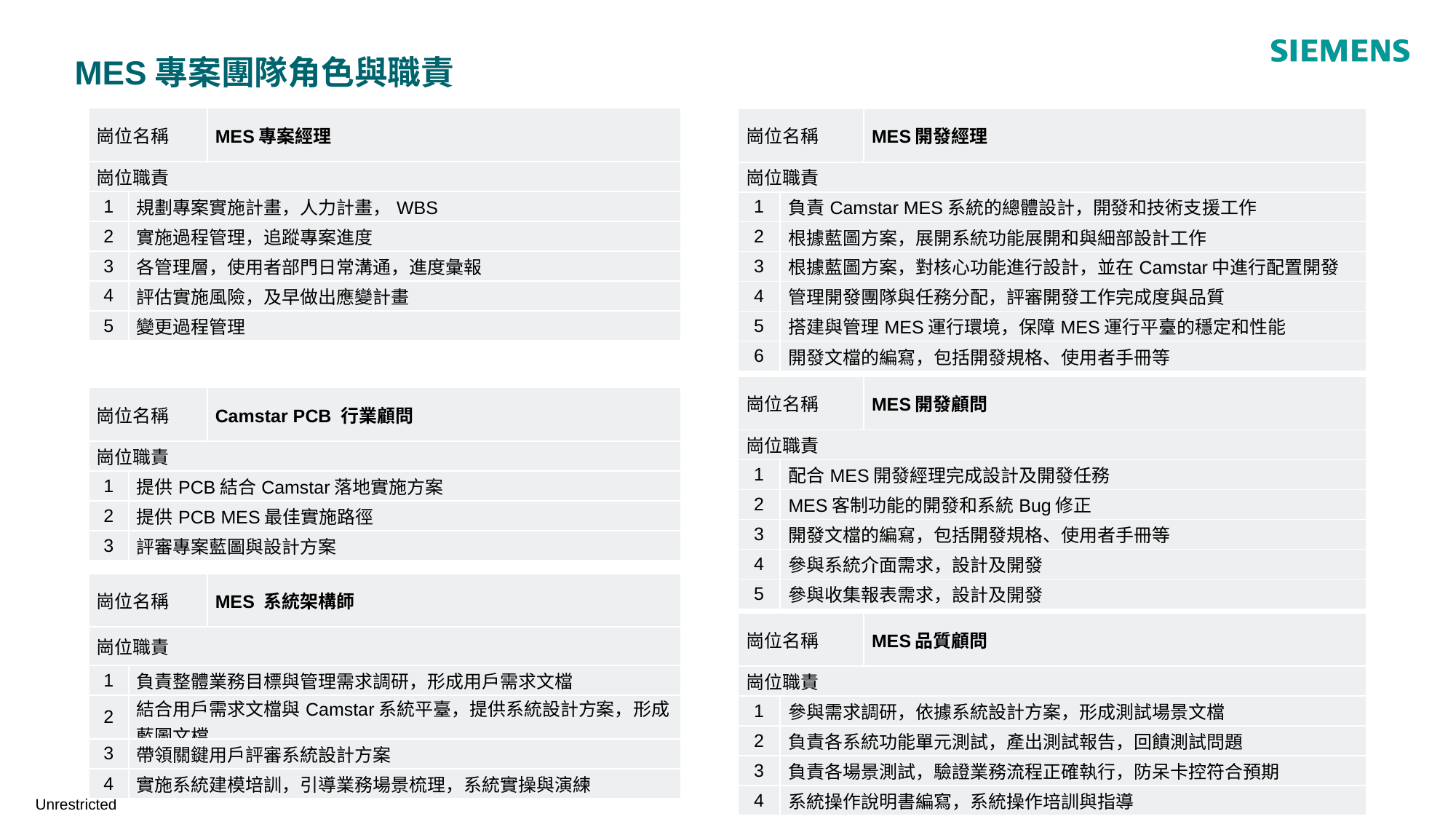

# MES專案團隊角色與職責
| 崗位名稱 |  | MES專案經理 |
| --- | --- | --- |
| 崗位職責 |  |  |
| 1 | 規劃專案實施計畫，人力計畫，WBS |  |
| 2 | 實施過程管理，追蹤專案進度 |  |
| 3 | 各管理層，使用者部門日常溝通，進度彙報 |  |
| 4 | 評估實施風險，及早做出應變計畫 |  |
| 5 | 變更過程管理 |  |
| 崗位名稱 |  | MES開發經理 |
| --- | --- | --- |
| 崗位職責 |  |  |
| 1 | 負責Camstar MES系統的總體設計，開發和技術支援工作 |  |
| 2 | 根據藍圖方案，展開系統功能展開和與細部設計工作 |  |
| 3 | 根據藍圖方案，對核心功能進行設計，並在Camstar中進行配置開發 |  |
| 4 | 管理開發團隊與任務分配，評審開發工作完成度與品質 |  |
| 5 | 搭建與管理MES運行環境，保障MES運行平臺的穩定和性能 |  |
| 6 | 開發文檔的編寫，包括開發規格、使用者手冊等 |  |
| 崗位名稱 |  | MES開發顧問 |
| --- | --- | --- |
| 崗位職責 |  |  |
| 1 | 配合MES開發經理完成設計及開發任務 |  |
| 2 | MES客制功能的開發和系統Bug修正 |  |
| 3 | 開發文檔的編寫，包括開發規格、使用者手冊等 |  |
| 4 | 參與系統介面需求，設計及開發 |  |
| 5 | 參與收集報表需求，設計及開發 |  |
| 崗位名稱 |  | Camstar PCB 行業顧問 |
| --- | --- | --- |
| 崗位職責 |  |  |
| 1 | 提供PCB結合Camstar落地實施方案 |  |
| 2 | 提供PCB MES最佳實施路徑 |  |
| 3 | 評審專案藍圖與設計方案 |  |
| 崗位名稱 |  | MES 系統架構師 |
| --- | --- | --- |
| 崗位職責 |  |  |
| 1 | 負責整體業務目標與管理需求調研，形成用戶需求文檔 |  |
| 2 | 結合用戶需求文檔與Camstar系統平臺，提供系統設計方案，形成藍圖文檔 |  |
| 3 | 帶領關鍵用戶評審系統設計方案 |  |
| 4 | 實施系統建模培訓，引導業務場景梳理，系統實操與演練 |  |
| 崗位名稱 |  | MES品質顧問 |
| --- | --- | --- |
| 崗位職責 |  |  |
| 1 | 參與需求調研，依據系統設計方案，形成測試場景文檔 |  |
| 2 | 負責各系統功能單元測試，產出測試報告，回饋測試問題 |  |
| 3 | 負責各場景測試，驗證業務流程正確執行，防呆卡控符合預期 |  |
| 4 | 系統操作說明書編寫，系統操作培訓與指導 |  |
Unrestricted